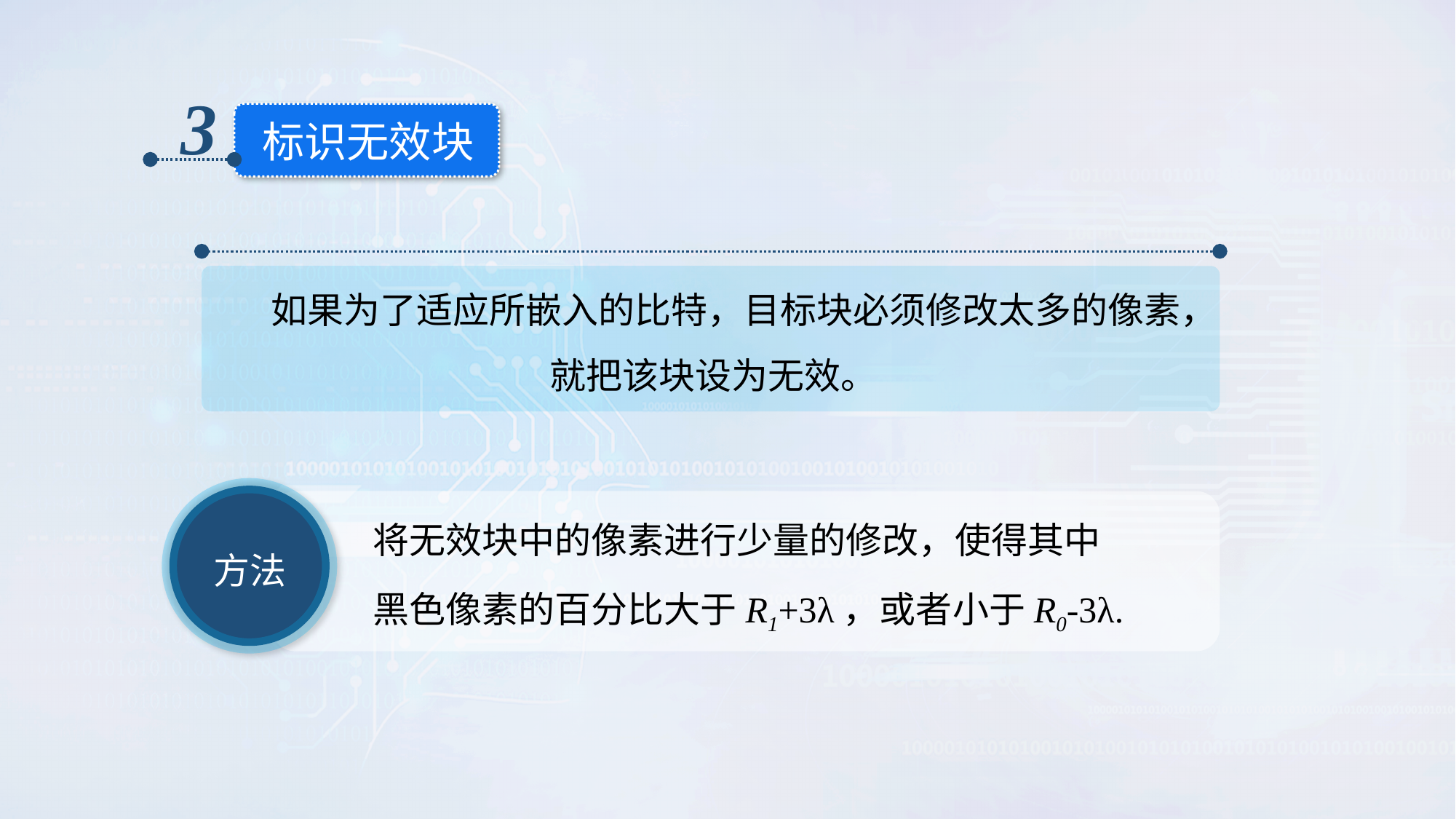

3

标识无效块

  如果为了适应所嵌入的比特，目标块必须修改太多的像素，就把该块设为无效。

方法
将无效块中的像素进行少量的修改，使得其中黑色像素的百分比大于R1+3λ，或者小于R0-3λ.